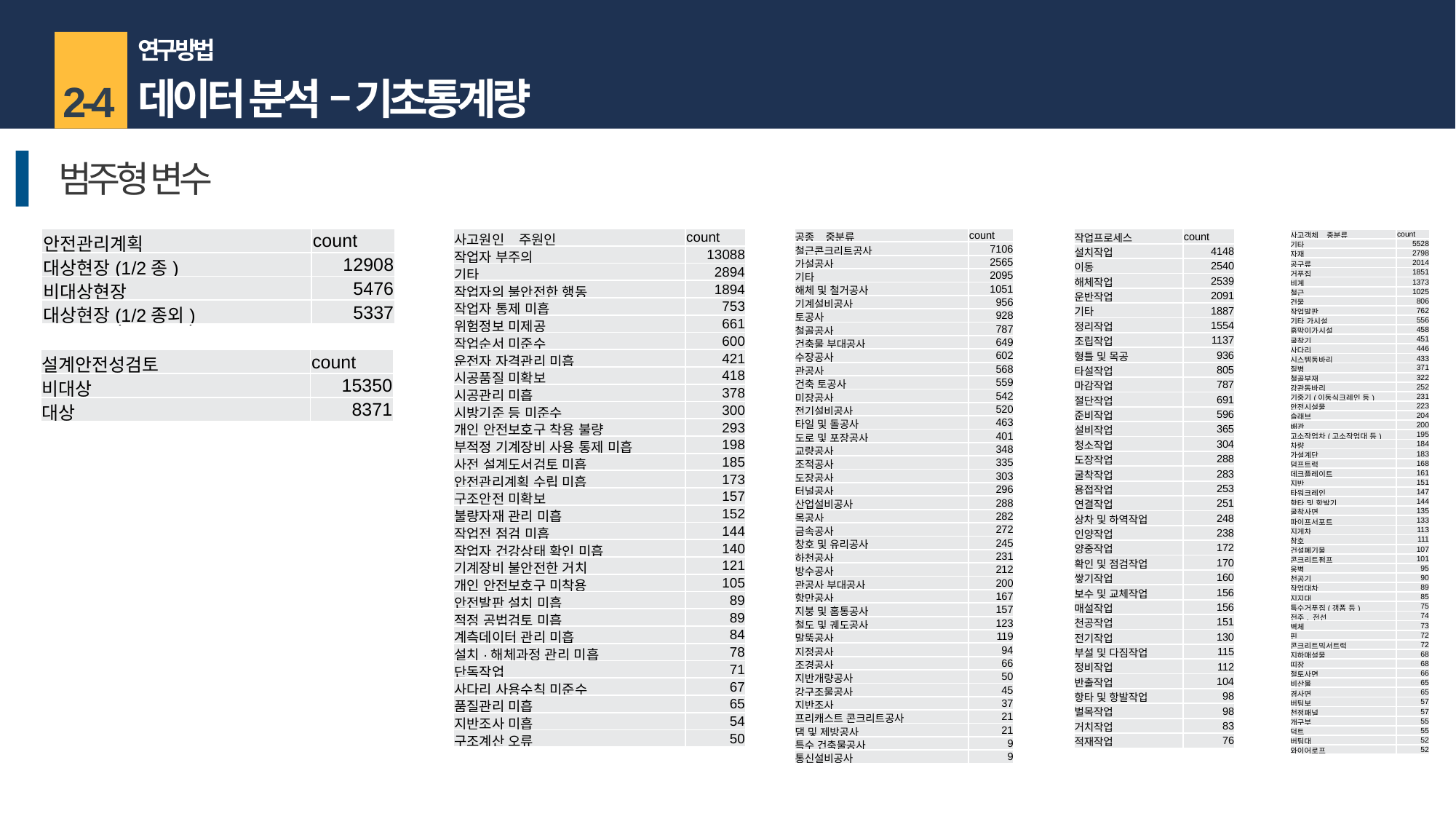

연구 방법

데이터 분석 – 기초통계량
2-4

범주형 변수
| 안전관리계획 | count |
| --- | --- |
| 대상현장(1/2종) | 12908 |
| 비대상현장 | 5476 |
| 대상현장(1/2종외) | 5337 |
| 사고원인\_주원인 | count |
| --- | --- |
| 작업자 부주의 | 13088 |
| 기타 | 2894 |
| 작업자의 불안전한 행동 | 1894 |
| 작업자 통제 미흡 | 753 |
| 위험정보 미제공 | 661 |
| 작업순서 미준수 | 600 |
| 운전자 자격관리 미흡 | 421 |
| 시공품질 미확보 | 418 |
| 시공관리 미흡 | 378 |
| 시방기준 등 미준수 | 300 |
| 개인 안전보호구 착용 불량 | 293 |
| 부적정 기계장비 사용 통제 미흡 | 198 |
| 사전 설계도서검토 미흡 | 185 |
| 안전관리계획 수립 미흡 | 173 |
| 구조안전 미확보 | 157 |
| 불량자재 관리 미흡 | 152 |
| 작업전 점검 미흡 | 144 |
| 작업자 건강상태 확인 미흡 | 140 |
| 기계장비 불안전한 거치 | 121 |
| 개인 안전보호구 미착용 | 105 |
| 안전발판 설치 미흡 | 89 |
| 적정 공법검토 미흡 | 89 |
| 계측데이터 관리 미흡 | 84 |
| 설치·해체과정 관리 미흡 | 78 |
| 단독작업 | 71 |
| 사다리 사용수칙 미준수 | 67 |
| 품질관리 미흡 | 65 |
| 지반조사 미흡 | 54 |
| 구조계산 오류 | 50 |
| 공종\_중분류 | count |
| --- | --- |
| 철근콘크리트공사 | 7106 |
| 가설공사 | 2565 |
| 기타 | 2095 |
| 해체 및 철거공사 | 1051 |
| 기계설비공사 | 956 |
| 토공사 | 928 |
| 철골공사 | 787 |
| 건축물 부대공사 | 649 |
| 수장공사 | 602 |
| 관공사 | 568 |
| 건축 토공사 | 559 |
| 미장공사 | 542 |
| 전기설비공사 | 520 |
| 타일 및 돌공사 | 463 |
| 도로 및 포장공사 | 401 |
| 교량공사 | 348 |
| 조적공사 | 335 |
| 도장공사 | 303 |
| 터널공사 | 296 |
| 산업설비공사 | 288 |
| 목공사 | 282 |
| 금속공사 | 272 |
| 창호 및 유리공사 | 245 |
| 하천공사 | 231 |
| 방수공사 | 212 |
| 관공사 부대공사 | 200 |
| 항만공사 | 167 |
| 지붕 및 홈통공사 | 157 |
| 철도 및 궤도공사 | 123 |
| 말뚝공사 | 119 |
| 지정공사 | 94 |
| 조경공사 | 66 |
| 지반개량공사 | 50 |
| 강구조물공사 | 45 |
| 지반조사 | 37 |
| 프리캐스트 콘크리트공사 | 21 |
| 댐 및 제방공사 | 21 |
| 특수 건축물공사 | 9 |
| 통신설비공사 | 9 |
| 작업프로세스 | count |
| --- | --- |
| 설치작업 | 4148 |
| 이동 | 2540 |
| 해체작업 | 2539 |
| 운반작업 | 2091 |
| 기타 | 1887 |
| 정리작업 | 1554 |
| 조립작업 | 1137 |
| 형틀 및 목공 | 936 |
| 타설작업 | 805 |
| 마감작업 | 787 |
| 절단작업 | 691 |
| 준비작업 | 596 |
| 설비작업 | 365 |
| 청소작업 | 304 |
| 도장작업 | 288 |
| 굴착작업 | 283 |
| 용접작업 | 253 |
| 연결작업 | 251 |
| 상차 및 하역작업 | 248 |
| 인양작업 | 238 |
| 양중작업 | 172 |
| 확인 및 점검작업 | 170 |
| 쌓기작업 | 160 |
| 보수 및 교체작업 | 156 |
| 매설작업 | 156 |
| 천공작업 | 151 |
| 전기작업 | 130 |
| 부설 및 다짐작업 | 115 |
| 정비작업 | 112 |
| 반출작업 | 104 |
| 항타 및 항발작업 | 98 |
| 벌목작업 | 98 |
| 거치작업 | 83 |
| 적재작업 | 76 |
| 사고객체\_중분류 | count |
| --- | --- |
| 기타 | 5528 |
| 자재 | 2798 |
| 공구류 | 2014 |
| 거푸집 | 1851 |
| 비계 | 1373 |
| 철근 | 1025 |
| 건물 | 806 |
| 작업발판 | 762 |
| 기타 가시설 | 556 |
| 흙막이가시설 | 458 |
| 굴착기 | 451 |
| 사다리 | 446 |
| 시스템동바리 | 433 |
| 질병 | 371 |
| 철골부재 | 322 |
| 강관동바리 | 252 |
| 기중기(이동식크레인 등) | 231 |
| 안전시설물 | 223 |
| 슬래브 | 204 |
| 배관 | 200 |
| 고소작업차(고소작업대 등) | 195 |
| 차량 | 184 |
| 가설계단 | 183 |
| 덤프트럭 | 168 |
| 데크플레이트 | 161 |
| 지반 | 151 |
| 타워크레인 | 147 |
| 항타 및 항발기 | 144 |
| 굴착사면 | 135 |
| 파이프서포트 | 133 |
| 지게차 | 113 |
| 창호 | 111 |
| 건설폐기물 | 107 |
| 콘크리트펌프 | 101 |
| 옹벽 | 95 |
| 천공기 | 90 |
| 작업대차 | 89 |
| 지지대 | 85 |
| 특수거푸집(갱폼 등) | 75 |
| 전주, 전선 | 74 |
| 벽체 | 73 |
| 핀 | 72 |
| 콘크리트믹서트럭 | 72 |
| 지하매설물 | 68 |
| 띠장 | 68 |
| 절토사면 | 66 |
| 비산물 | 65 |
| 경사면 | 65 |
| 버팀보 | 57 |
| 천정패널 | 57 |
| 개구부 | 55 |
| 덕트 | 55 |
| 버팀대 | 52 |
| 와이어로프 | 52 |
| 설계안전성검토 | count |
| --- | --- |
| 비대상 | 15350 |
| 대상 | 8371 |